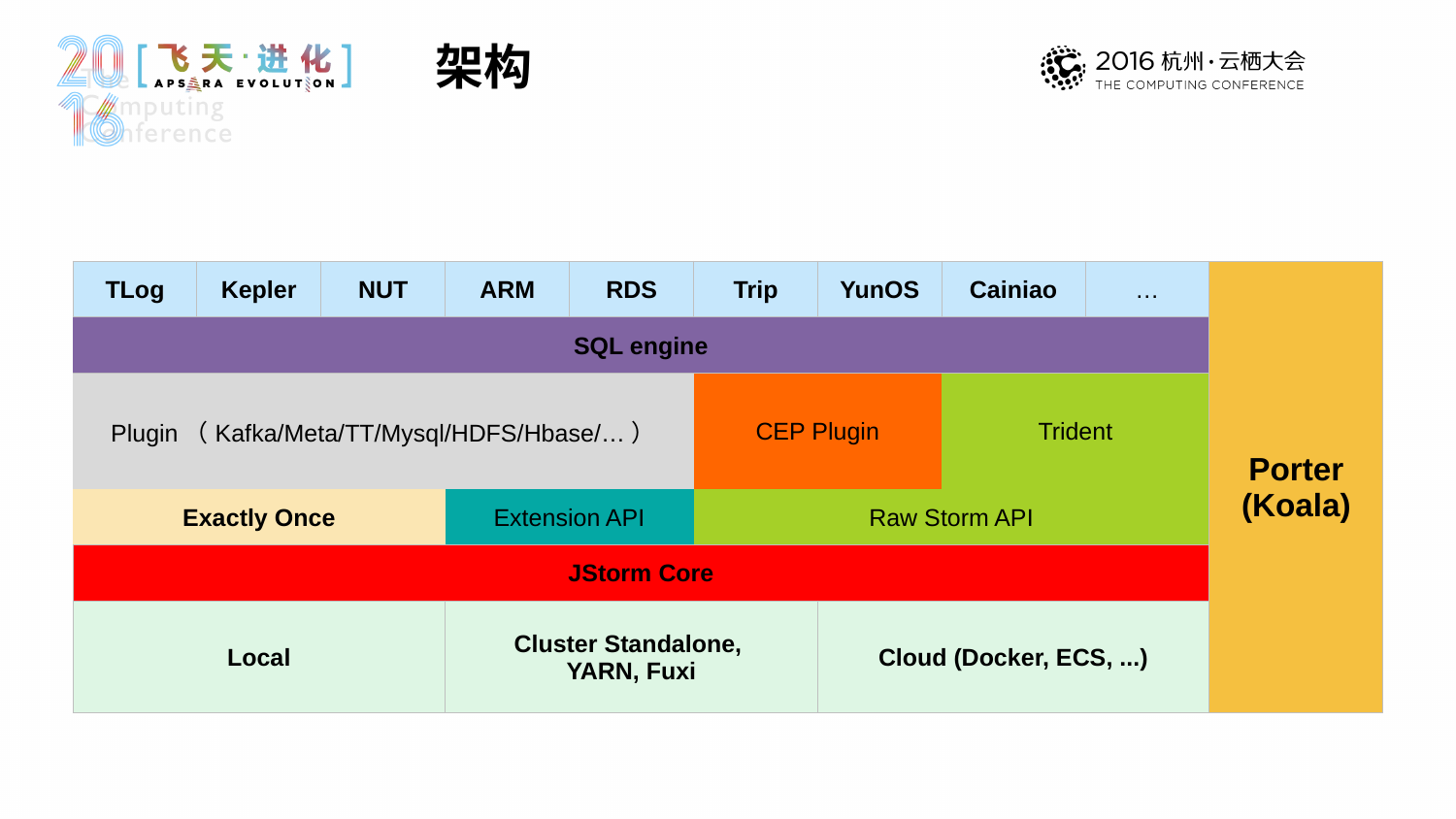

架构
| TLog | Kepler | NUT | ARM | RDS | Trip | YunOS | Cainiao | … | Porter (Koala) |
| --- | --- | --- | --- | --- | --- | --- | --- | --- | --- |
| SQL engine |  |  |  |  |  |  |  |  |  |
| Plugin（Kafka/Meta/TT/Mysql/HDFS/Hbase/…） |  |  |  |  | CEP Plugin |  | Trident |  |  |
| Exactly Once |  |  | Extension API |  | Raw Storm API |  |  |  |  |
| JStorm Core |  |  |  |  |  |  |  |  |  |
| Local |  |  | Cluster Standalone, YARN, Fuxi |  |  | Cloud (Docker, ECS, ...) |  |  |  |